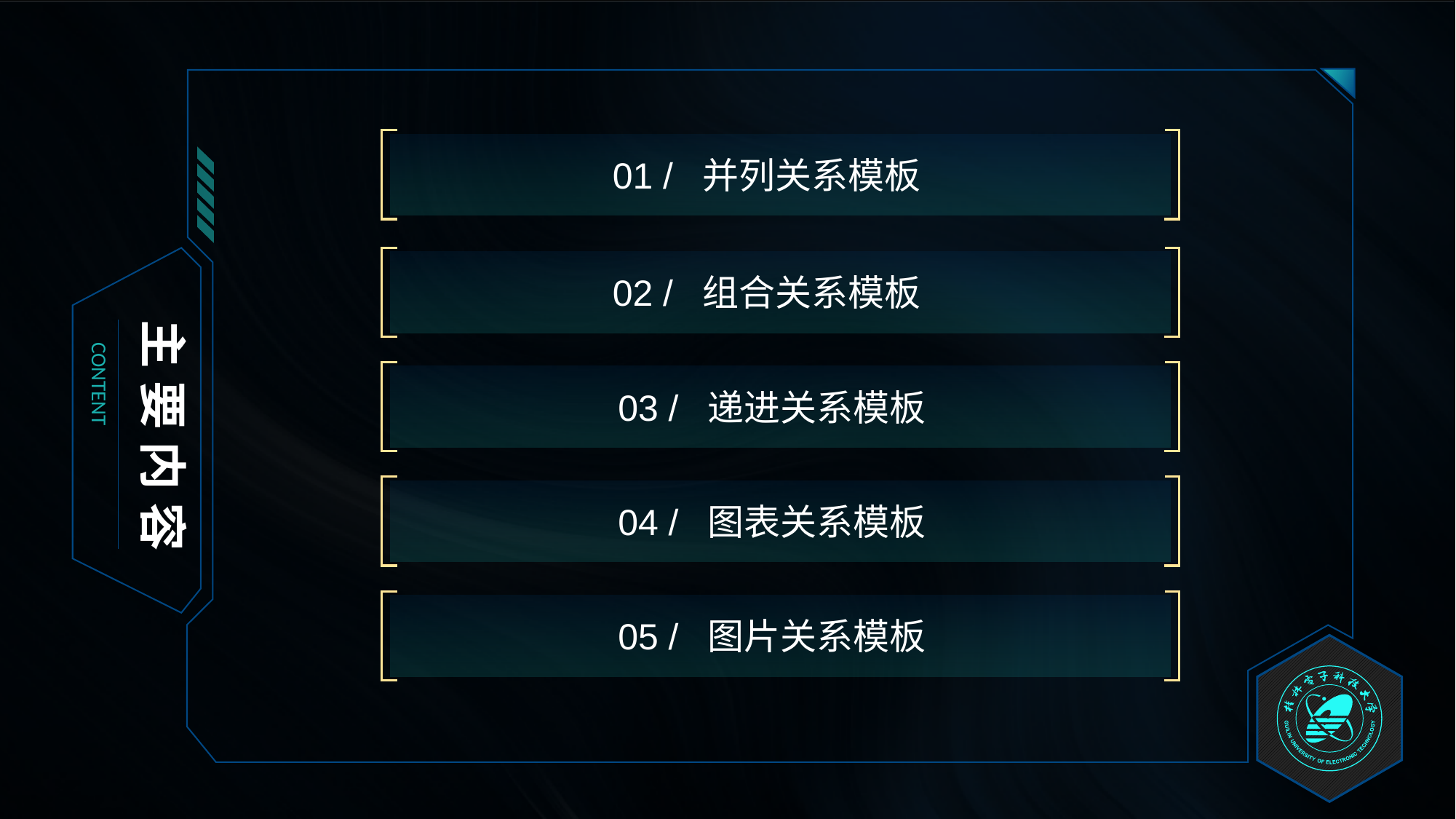

01 /  并列关系模板

02 /  组合关系模板

03 /  递进关系模板

04 /  图表关系模板

05 /  图片关系模板